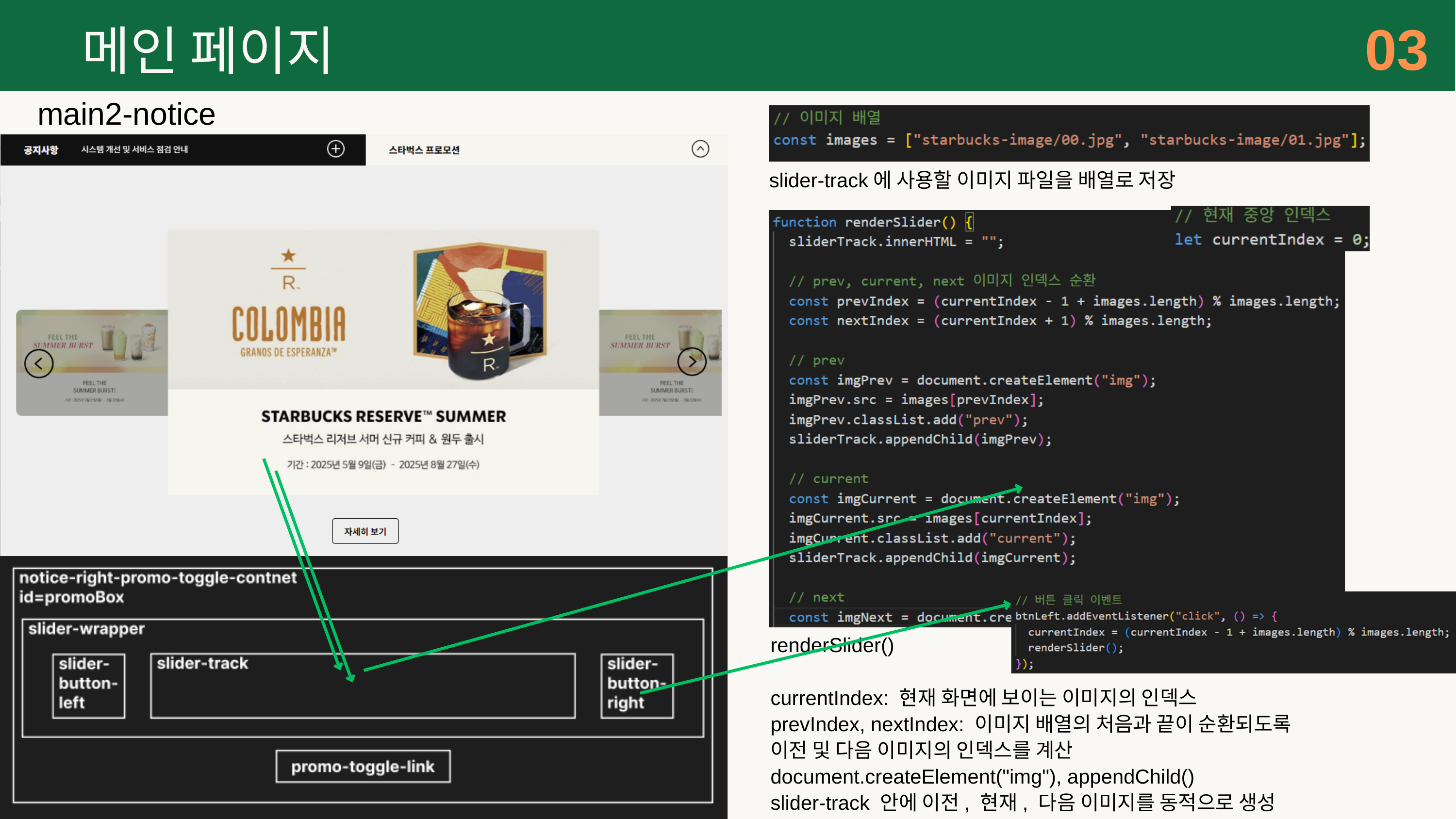

03
메인 페이지
main2-notice

slider-track에 사용할 이미지 파일을 배열로 저장

renderSlider()

currentIndex: 현재 화면에 보이는 이미지의 인덱스
prevIndex, nextIndex: 이미지 배열의 처음과 끝이 순환되도록 이전 및 다음 이미지의 인덱스를 계산
document.createElement("img"), appendChild()
slider-track 안에 이전, 현재, 다음 이미지를 동적으로 생성